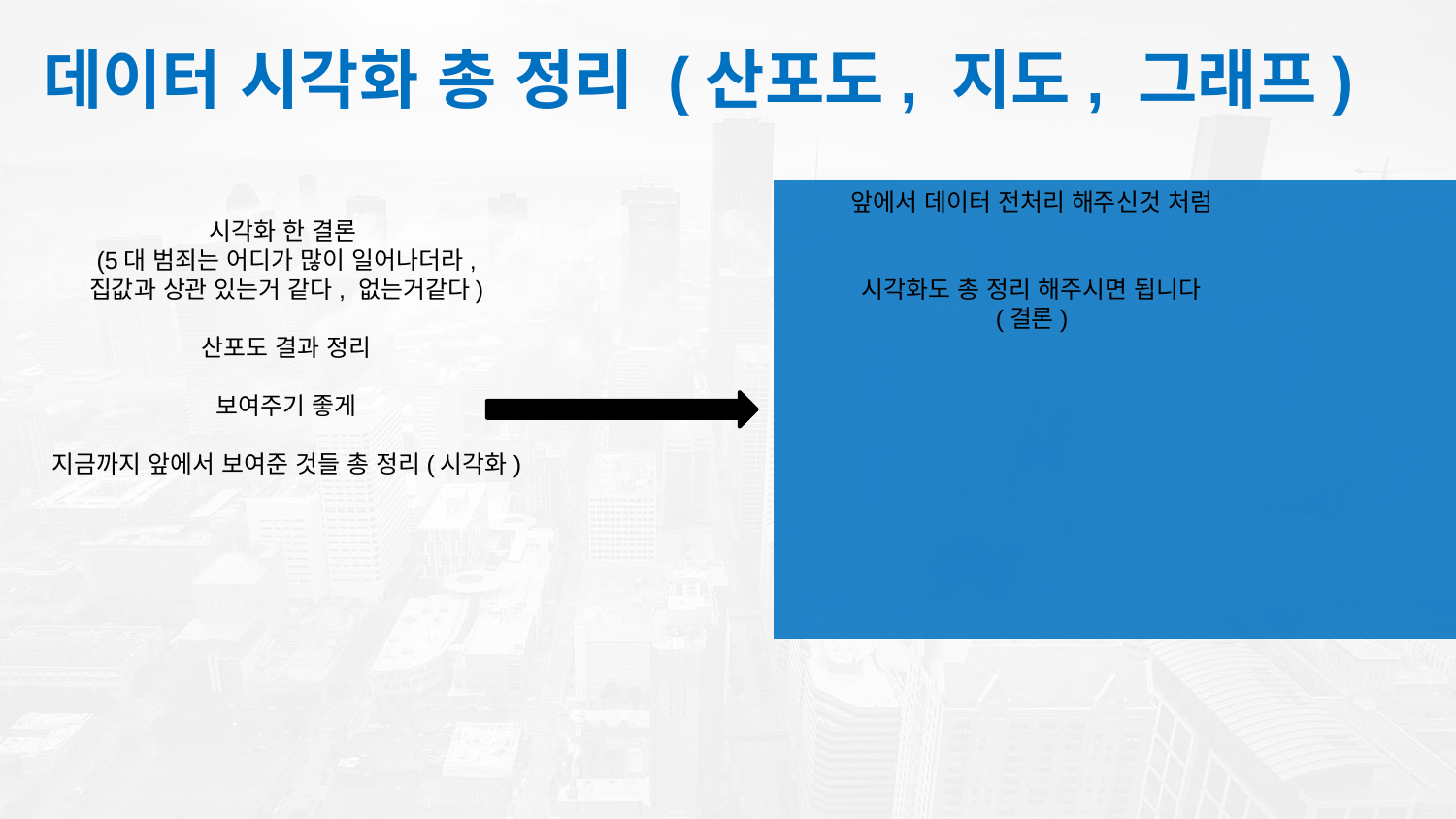

데이터 시각화 총 정리 (산포도, 지도, 그래프)

시각화 한 결론
(5대 범죄는 어디가 많이 일어나더라,
집값과 상관 있는거 같다, 없는거같다)

산포도 결과 정리

보여주기 좋게

지금까지 앞에서 보여준 것들 총 정리(시각화)
앞에서 데이터 전처리 해주신것 처럼

시각화도 총 정리 해주시면 됩니다
(결론)